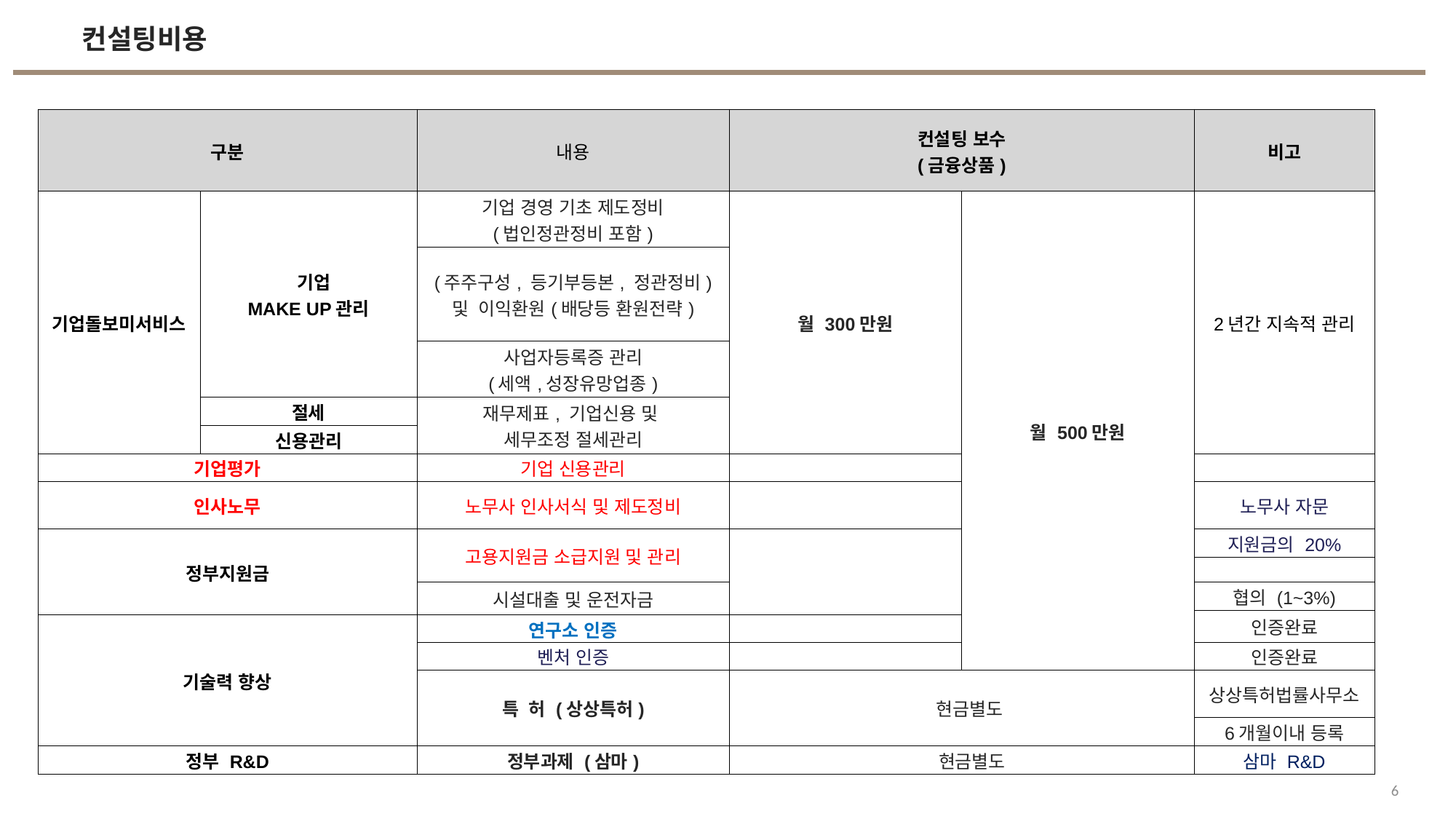

컨설팅비용
| 구분 |  | 내용 | 컨설팅 보수 (금융상품) |  | 비고 |
| --- | --- | --- | --- | --- | --- |
| 기업돌보미서비스 | 기업 MAKE UP관리 | 기업 경영 기초 제도정비 (법인정관정비 포함) | 월 300만원 | 월 500만원 | 2년간 지속적 관리 |
|  |  | (주주구성, 등기부등본, 정관정비) 및 이익환원(배당등 환원전략) |  |  |  |
|  |  | 사업자등록증 관리 (세액,성장유망업종) |  |  |  |
|  | 절세 | 재무제표, 기업신용 및 세무조정 절세관리 |  |  |  |
|  | 신용관리 |  |  |  |  |
| 기업평가 |  | 기업 신용관리 |  |  |  |
| 인사노무 |  | 노무사 인사서식 및 제도정비 |  |  | 노무사 자문 |
| 정부지원금 |  | 고용지원금 소급지원 및 관리 |  |  | 지원금의 20% |
|  |  |  |  |  |  |
|  |  | 시설대출 및 운전자금 |  |  | 협의 (1~3%) |
|  |  |  |  |  | 인증완료 |
| 기술력 향상 |  | 연구소 인증 |  |  |  |
|  |  | 벤처 인증 |  |  | 인증완료 |
|  |  | 특 허 (상상특허) | 현금별도 |  | 상상특허법률사무소 |
|  |  |  |  |  | 6개월이내 등록 |
| 정부 R&D |  | 정부과제 (삼마) | 현금별도 |  | 삼마 R&D |
6